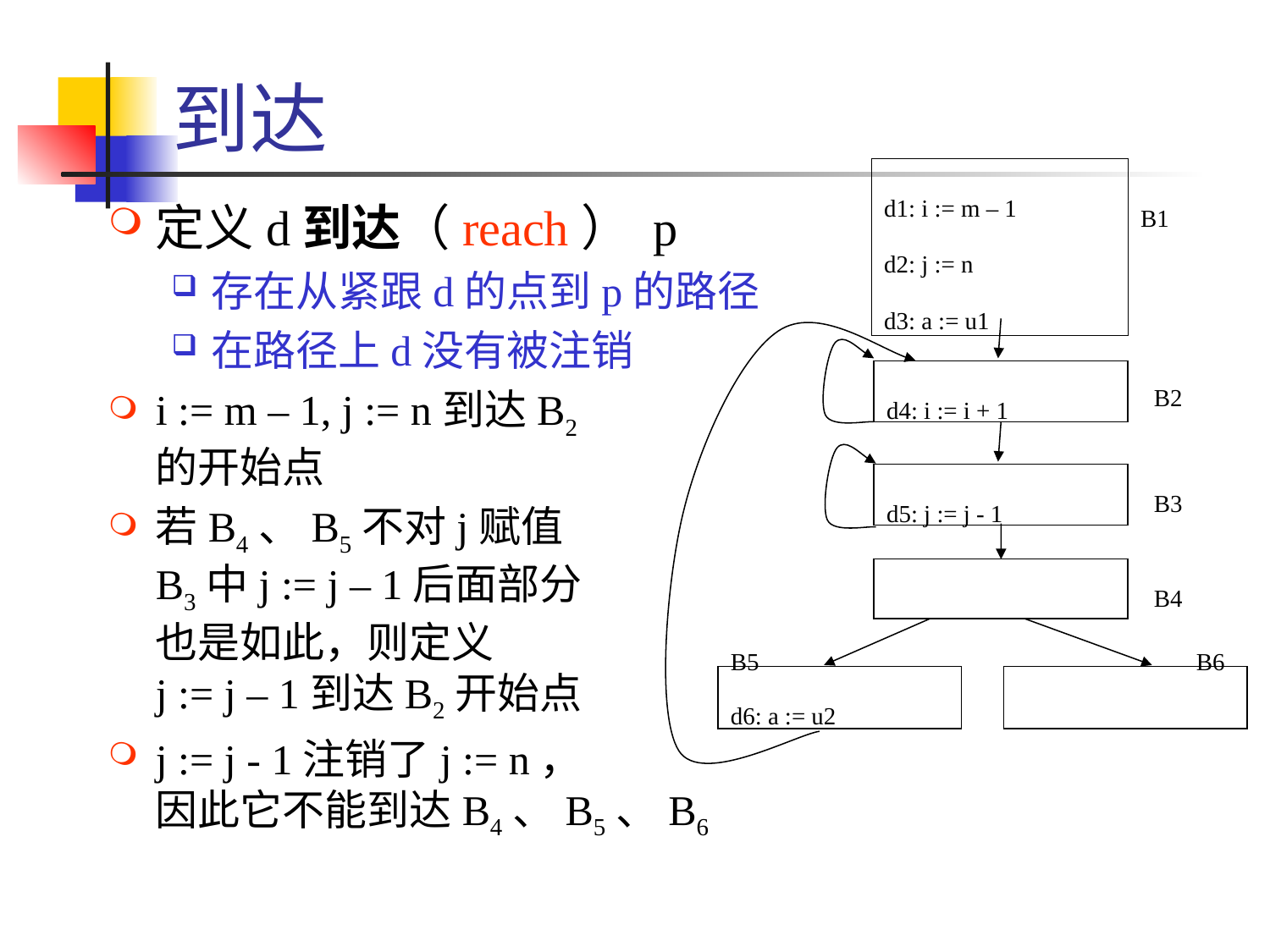

# 到达
d1: i := m – 1
d2: j := n
d3: a := u1
B1
定义d到达（reach） p
存在从紧跟d的点到p的路径
在路径上d没有被注销
i := m – 1, j := n到达B2
的开始点
若B4、B5不对j赋值
B3中j := j – 1后面部分
也是如此，则定义
j := j – 1到达B2开始点
j := j - 1注销了j := n，
因此它不能到达B4、B5、B6

B2
d4: i := i + 1

B3
d5: j := j - 1

B4

B5
B6

d6: a := u2